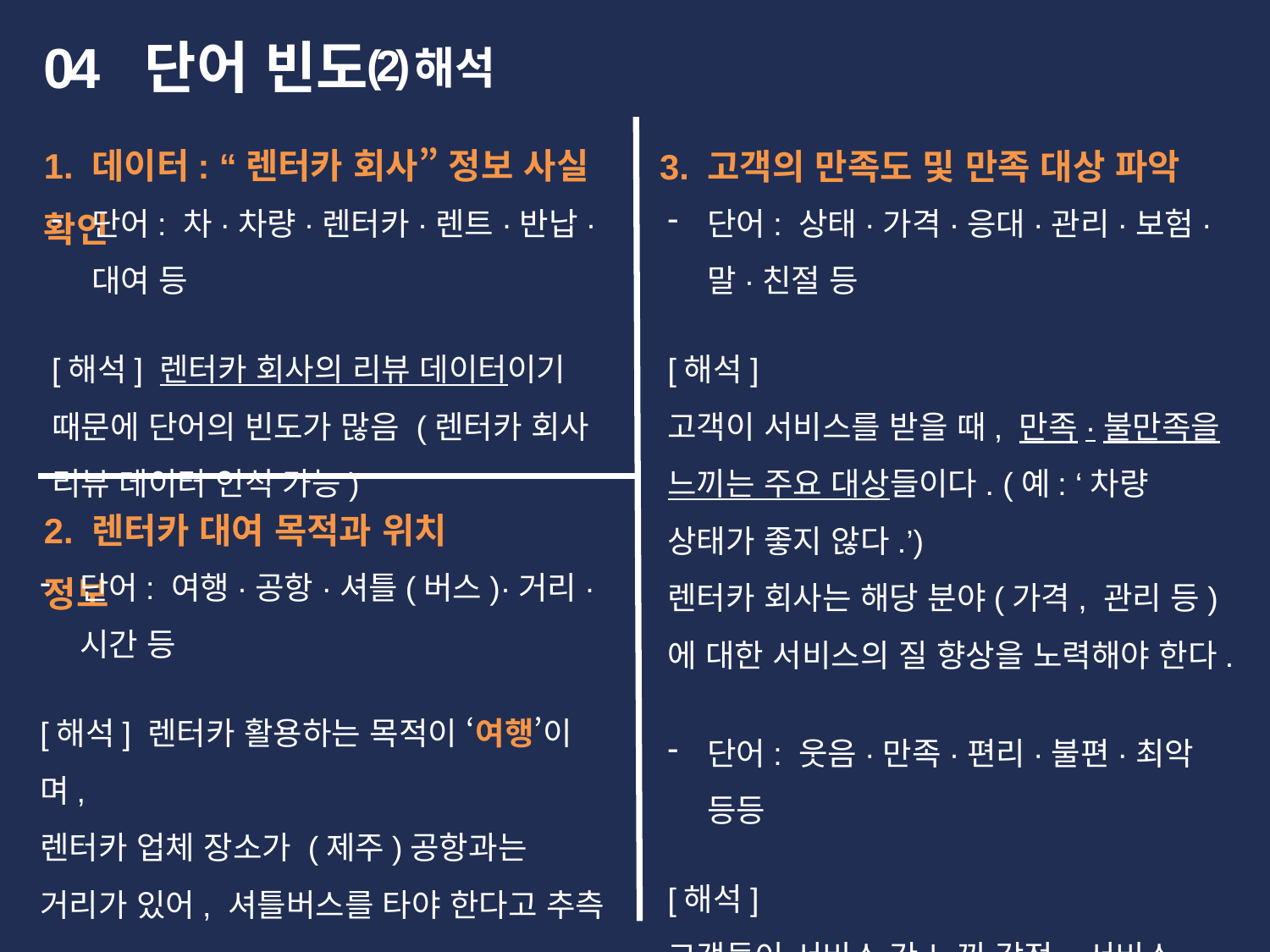

04
 단어 빈도
(2)
해석
1. 데이터: “렌터카 회사” 정보 사실 확인
3. 고객의 만족도 및 만족 대상 파악
단어: 차·차량·렌터카·렌트·반납·대여 등

[해석] 렌터카 회사의 리뷰 데이터이기 때문에 단어의 빈도가 많음 (렌터카 회사 리뷰 데이터 인식 가능)
단어: 상태·가격·응대·관리·보험·말·친절 등

[해석]
고객이 서비스를 받을 때, 만족·불만족을 느끼는 주요 대상들이다. (예: ‘차량 상태가 좋지 않다.’)
렌터카 회사는 해당 분야(가격, 관리 등)에 대한 서비스의 질 향상을 노력해야 한다.

단어: 웃음·만족·편리·불편·최악 등등

[해석]
고객들이 서비스 간 느낀 감정. 서비스 대상과 연관해, 만족을 느끼는 서비스 발전, 불만족을 느끼는 서비스에 대해서는 개선
2. 렌터카 대여 목적과 위치 정보
단어: 여행·공항·셔틀(버스)·거리·시간 등

[해석] 렌터카 활용하는 목적이 ‘여행’이며,
렌터카 업체 장소가 (제주)공항과는 거리가 있어, 셔틀버스를 타야 한다고 추측

(셔틀버스 시간과 서비스 자체의 리뷰 多
→ 셔틀버스 서비스 관련 개선사항 필요 판단